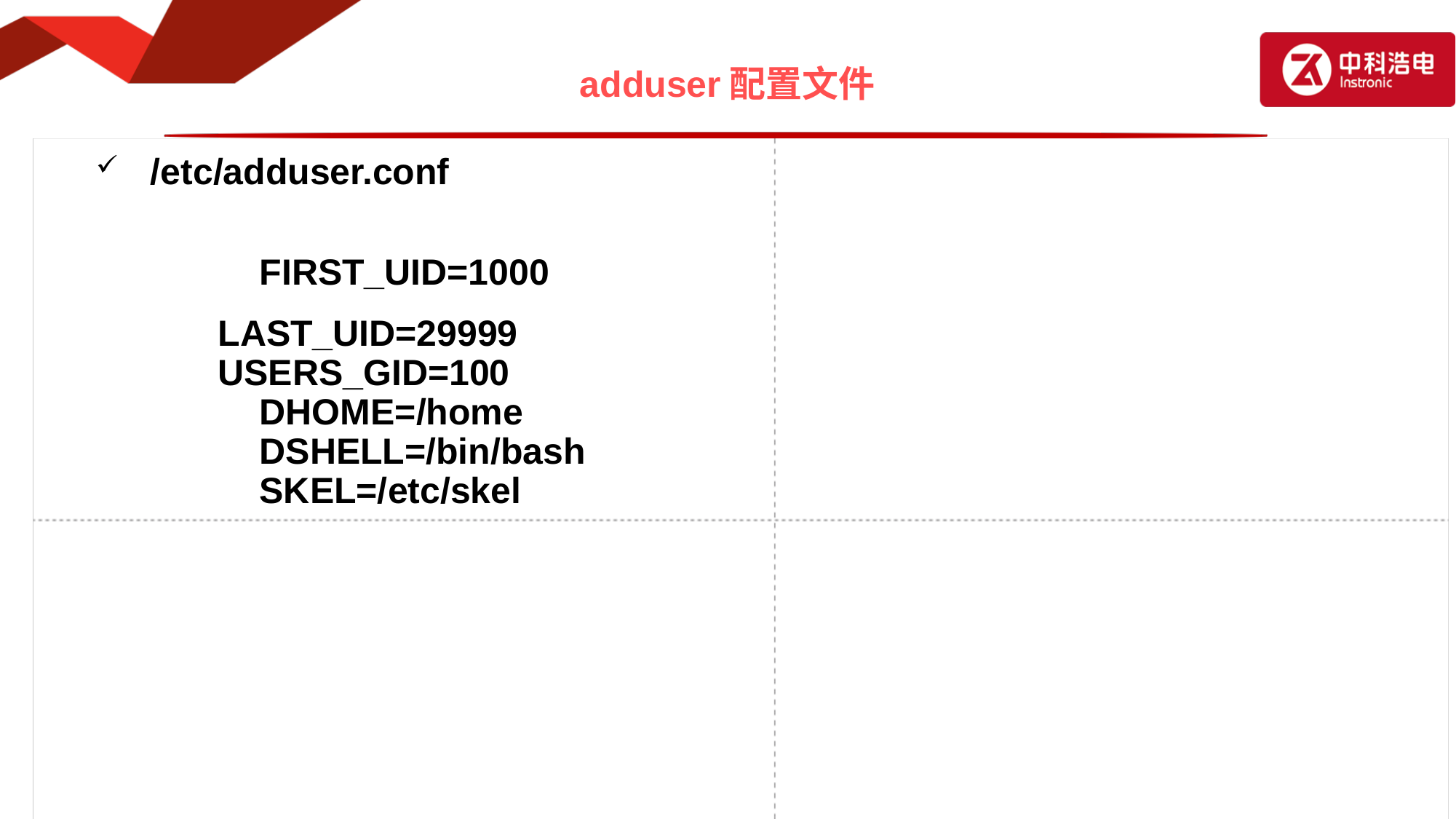

# adduser配置文件
/etc/adduser.conf

      	FIRST_UID=1000
            LAST_UID=29999
            USERS_GID=100
		DHOME=/home
		DSHELL=/bin/bash
		SKEL=/etc/skel